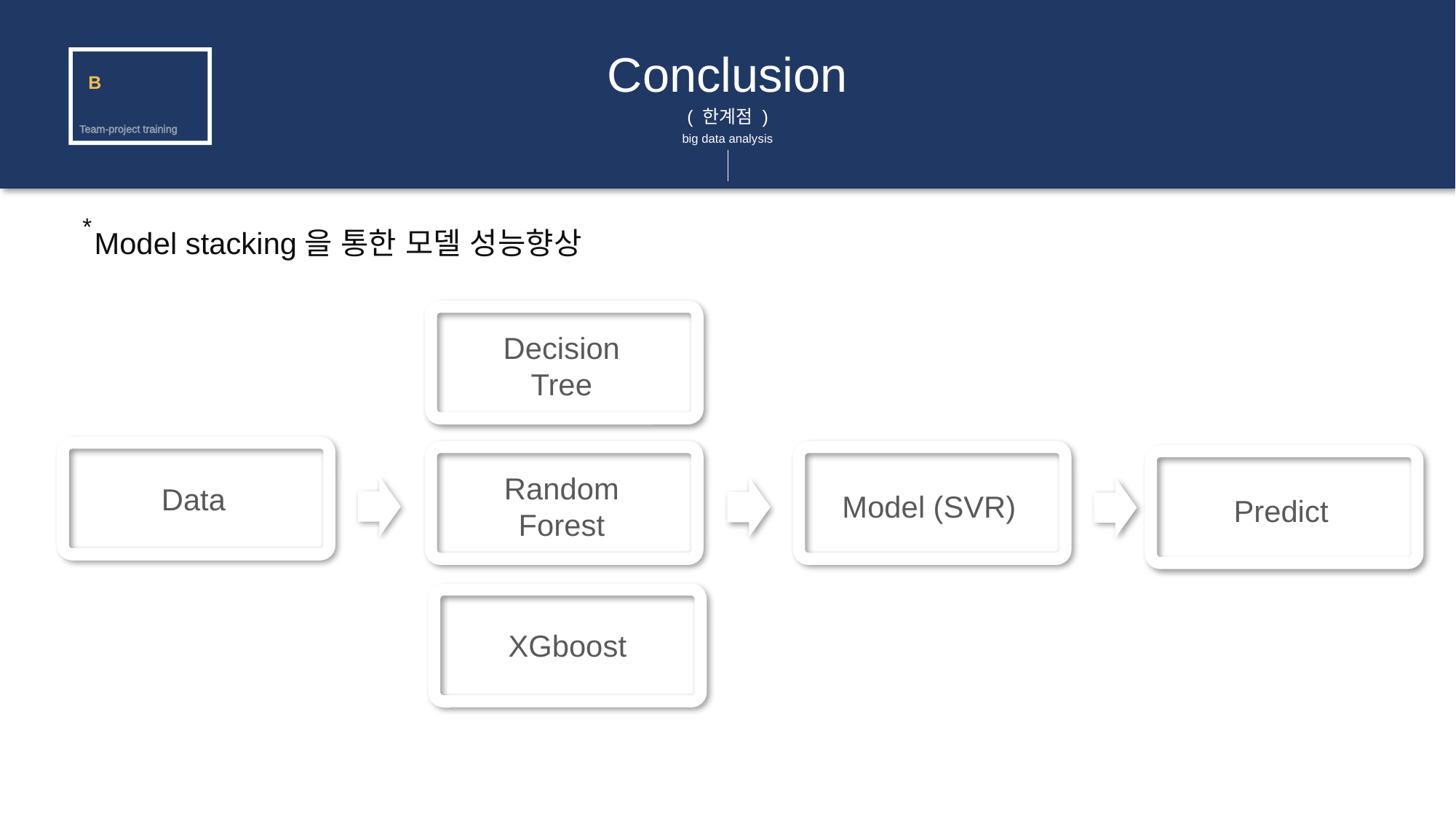

Conclusion

Team-project training
BIG-Data
         Analysis
( 한계점 )
big data analysis
*
Model stacking을 통한 모델 성능향상

Decision
Tree

Data

Random
Forest

Model (SVR)

Predict

XGboost